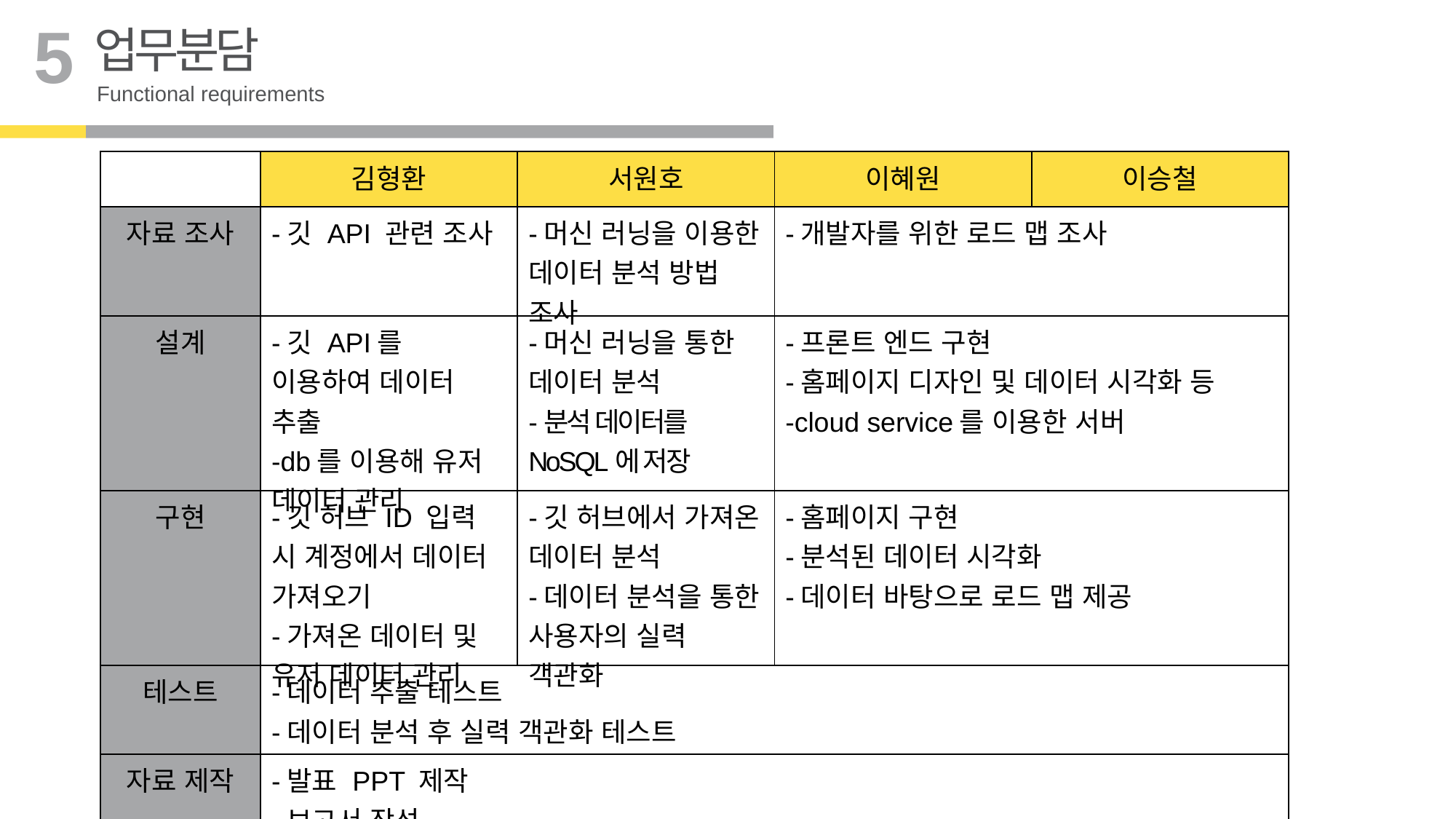

5
업무분담
Functional requirements

|  | 김형환 | 서원호 | 이혜원 | 이승철 |
| --- | --- | --- | --- | --- |
| 자료 조사 | -깃 API 관련 조사 | -머신 러닝을 이용한 데이터 분석 방법 조사 | -개발자를 위한 로드 맵 조사 |  |
| 설계 | -깃 API를 이용하여 데이터 추출 -db를 이용해 유저 데이터 관리 | -머신 러닝을 통한 데이터 분석 -분석 데이터를 NoSQL에 저장 | -프론트 엔드 구현 -홈페이지 디자인 및 데이터 시각화 등 -cloud service를 이용한 서버 |  |
| 구현 | -깃 허브 ID 입력 시 계정에서 데이터 가져오기 -가져온 데이터 및 유저 데이터 관리 | -깃 허브에서 가져온 데이터 분석 -데이터 분석을 통한 사용자의 실력 객관화 | -홈페이지 구현 -분석된 데이터 시각화 -데이터 바탕으로 로드 맵 제공 |  |
| 테스트 | -데이터 추출 테스트 -데이터 분석 후 실력 객관화 테스트 |  |  |  |
| 자료 제작 | -발표 PPT 제작 -보고서 작성 |  |  |  |